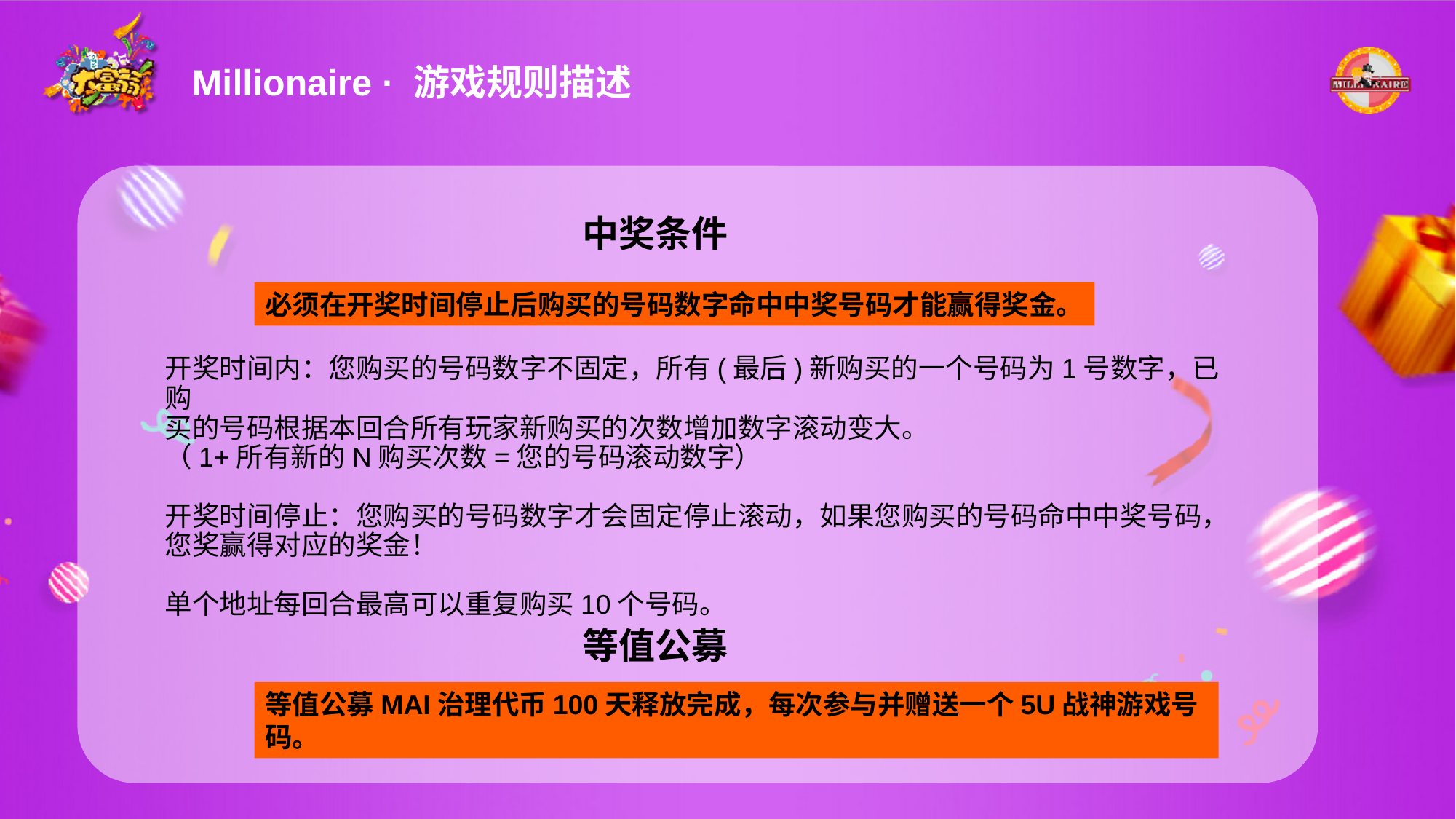

Millionaire · 游戏规则描述

中奖条件
必须在开奖时间停止后购买的号码数字命中中奖号码才能赢得奖金。
开奖时间内：您购买的号码数字不固定，所有(最后)新购买的一个号码为1号数字，已购
买的号码根据本回合所有玩家新购买的次数增加数字滚动变大。
（1+所有新的N购买次数=您的号码滚动数字）

开奖时间停止：您购买的号码数字才会固定停止滚动，如果您购买的号码命中中奖号码，
您奖赢得对应的奖金！

单个地址每回合最高可以重复购买10个号码。

等值公募
等值公募MAI治理代币100天释放完成，每次参与并赠送一个5U战神游戏号码。